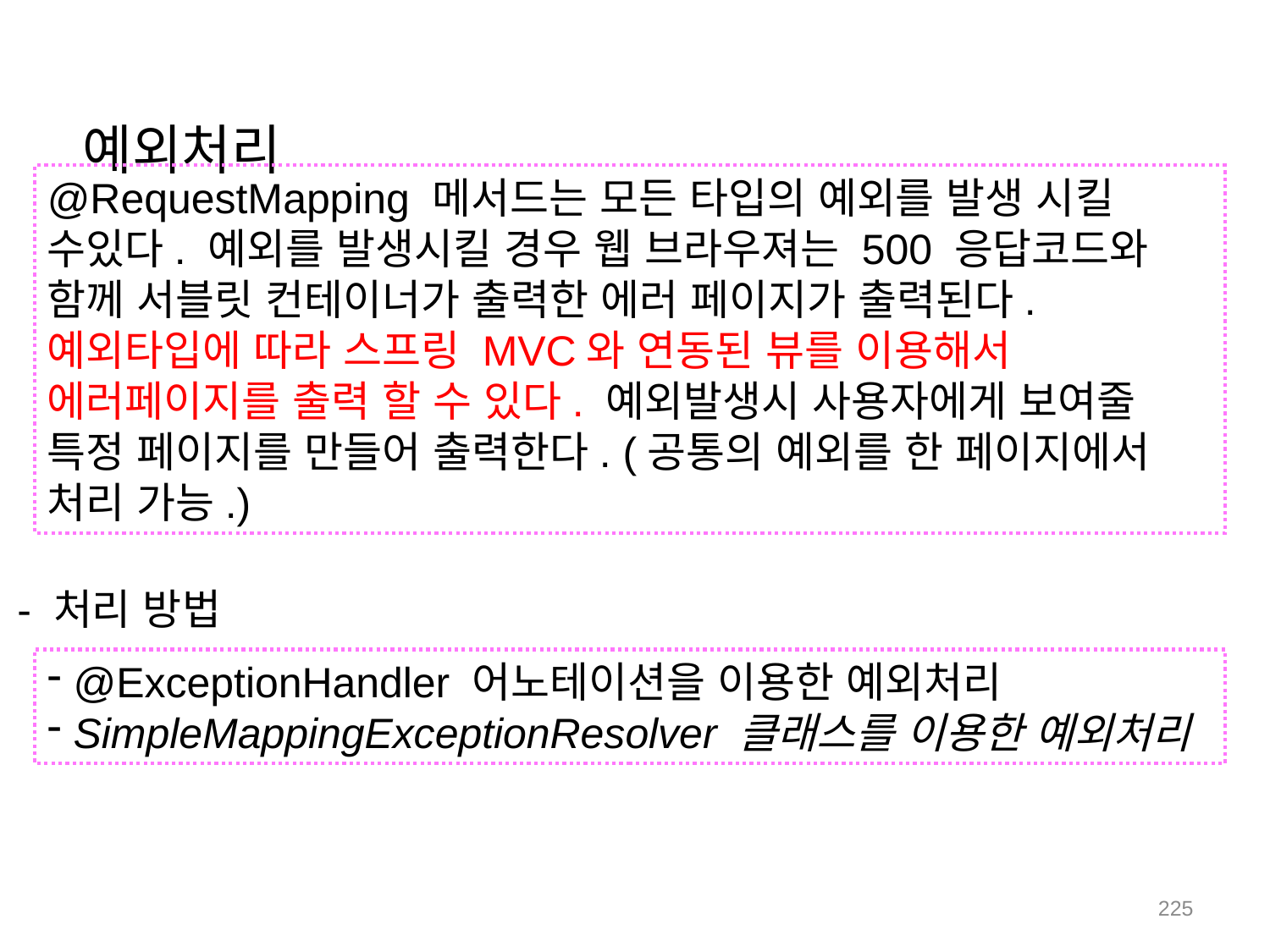

# 예외처리
@RequestMapping 메서드는 모든 타입의 예외를 발생 시킬 수있다. 예외를 발생시킬 경우 웹 브라우져는 500 응답코드와 함께 서블릿 컨테이너가 출력한 에러 페이지가 출력된다.
예외타입에 따라 스프링 MVC와 연동된 뷰를 이용해서 에러페이지를 출력 할 수 있다. 예외발생시 사용자에게 보여줄 특정 페이지를 만들어 출력한다. (공통의 예외를 한 페이지에서 처리 가능.)
- 처리 방법
 @ExceptionHandler 어노테이션을 이용한 예외처리
 SimpleMappingExceptionResolver 클래스를 이용한 예외처리
225